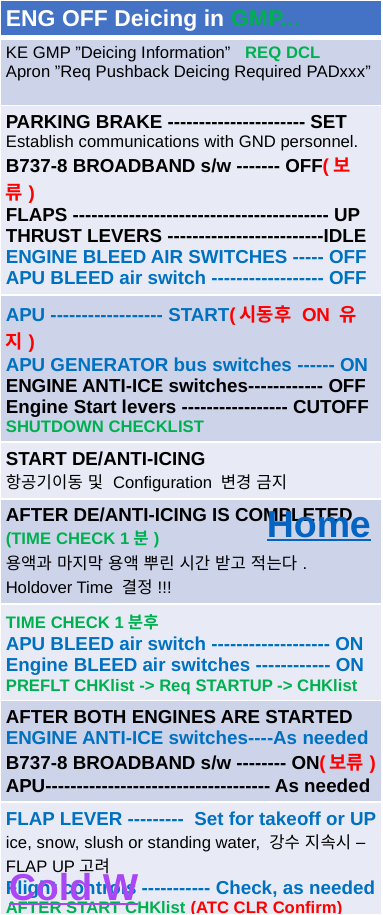

| ENG OFF Deicing in GMP... |
| --- |
| KE GMP ”Deicing Information” REQ DCL Apron ”Req Pushback Deicing Required PADxxx” |
| PARKING BRAKE ---------------------- SET Establish communications with GND personnel. B737-8 BROADBAND s/w ------- OFF(보류) FLAPS ----------------------------------------- UP THRUST LEVERS -------------------------IDLE ENGINE BLEED AIR SWITCHES ----- OFF APU BLEED air switch ------------------ OFF |
| APU ------------------ START(시동후 ON 유지) APU GENERATOR bus switches ------ ON ENGINE ANTI-ICE switches------------ OFF Engine Start levers ----------------- CUTOFF SHUTDOWN CHECKLIST |
| START DE/ANTI-ICING 항공기이동 및 Configuration 변경 금지 |
| AFTER DE/ANTI-ICING IS COMPLETED (TIME CHECK 1분) 용액과 마지막 용액 뿌린 시간 받고 적는다. Holdover Time 결정!!! |
| TIME CHECK 1분후 APU BLEED air switch ------------------- ON Engine BLEED air switches ------------ ON PREFLT CHKlist -> Req STARTUP -> CHKlist |
| AFTER BOTH ENGINES ARE STARTED ENGINE ANTI-ICE switches----As needed B737-8 BROADBAND s/w -------- ON(보류) APU------------------------------------ As needed |
| FLAP LEVER --------- Set for takeoff or UP ice, snow, slush or standing water, 강수 지속시 – FLAP UP고려 Flight controls ----------- Check, as needed AFTER START CHKlist (ATC CLR Confirm) |
| TAXI, BEFORE T/O, T/O Procedure DECISION TREE next page |
Home
Cold Wx